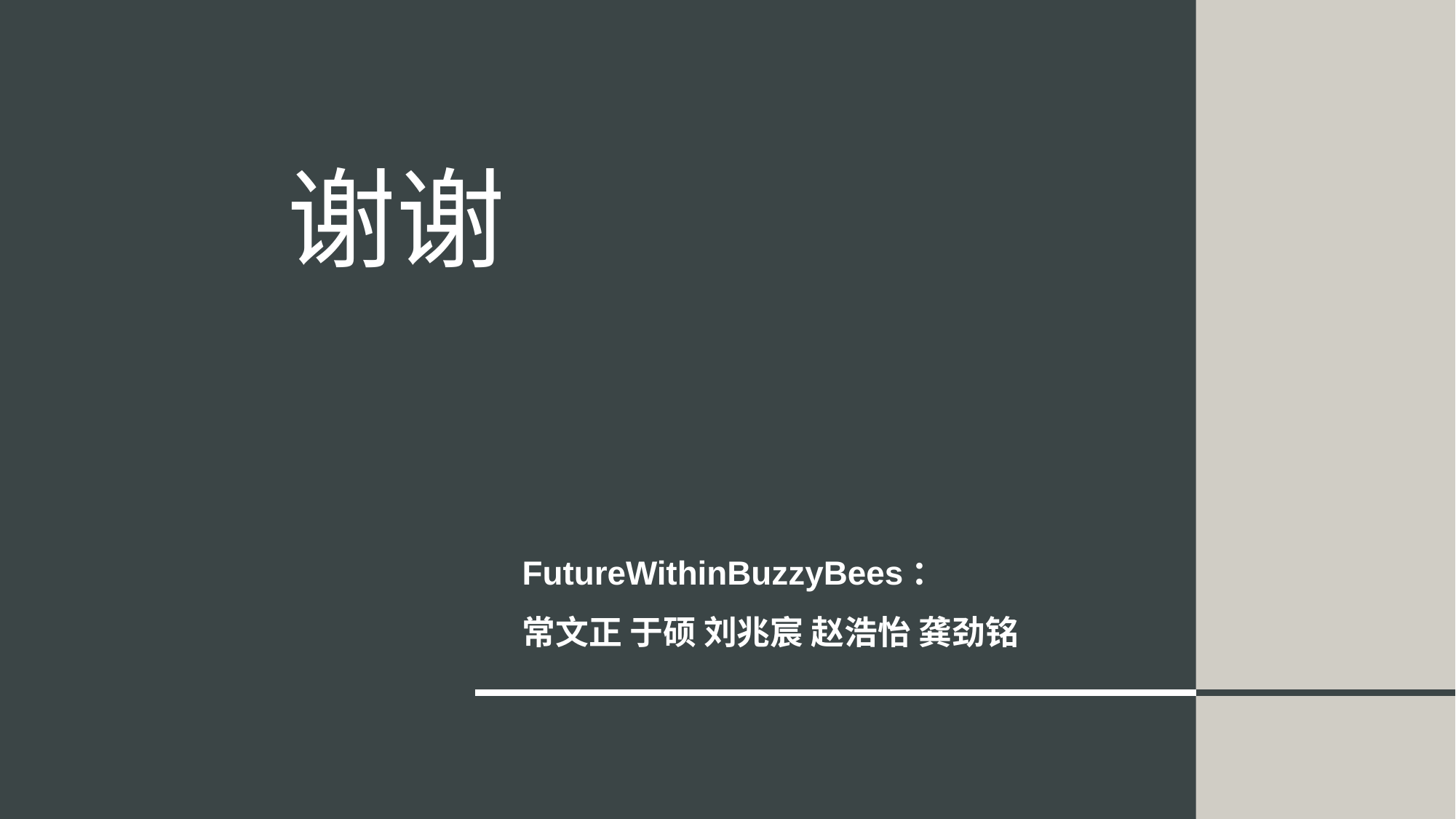

# 谢谢
FutureWithinBuzzyBees：
常文正 于硕 刘兆宸 赵浩怡 龚劲铭